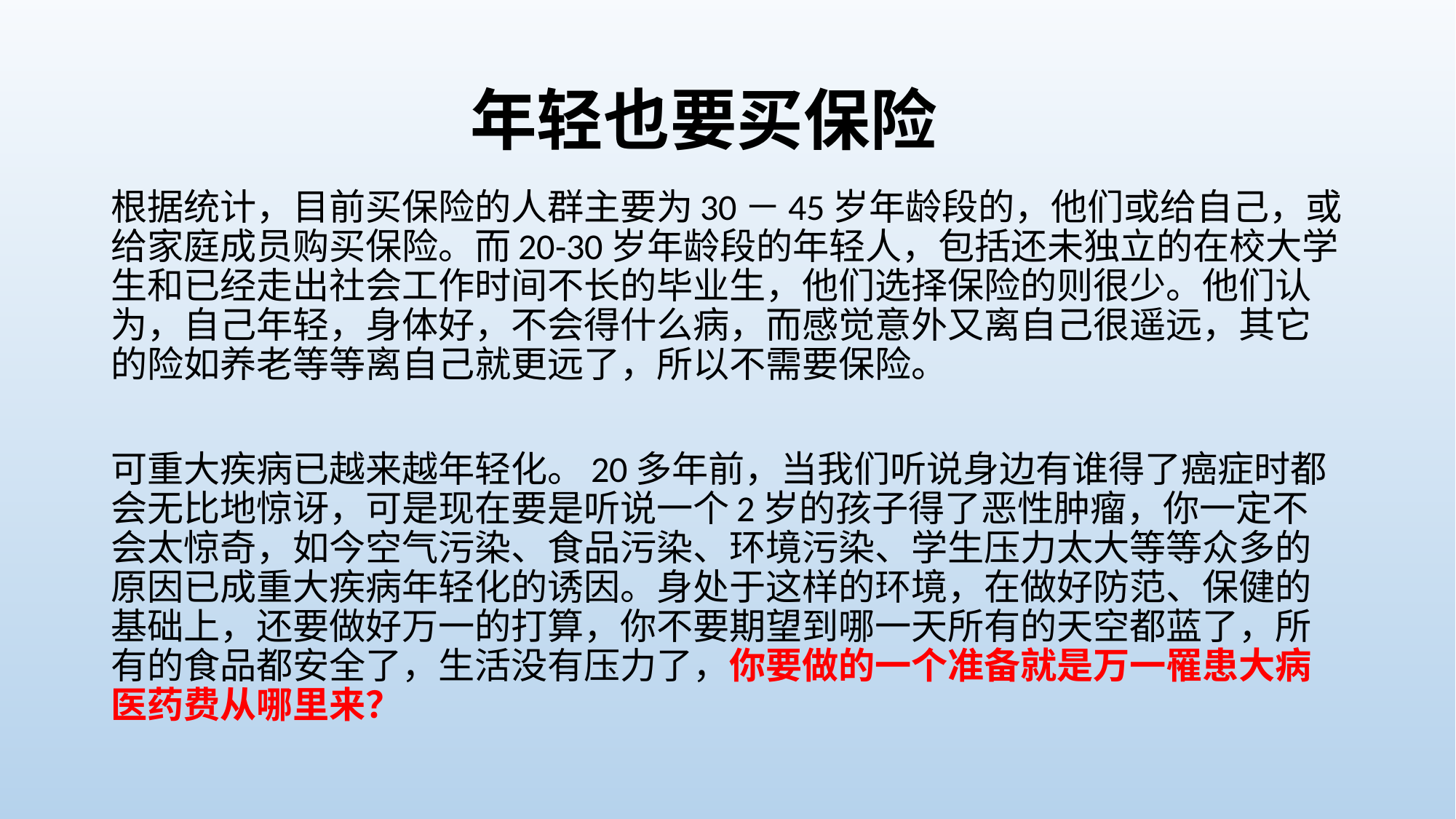

# 年轻也要买保险
根据统计，目前买保险的人群主要为30－45岁年龄段的，他们或给自己，或给家庭成员购买保险。而20-30岁年龄段的年轻人，包括还未独立的在校大学生和已经走出社会工作时间不长的毕业生，他们选择保险的则很少。他们认为，自己年轻，身体好，不会得什么病，而感觉意外又离自己很遥远，其它的险如养老等等离自己就更远了，所以不需要保险。

可重大疾病已越来越年轻化。20多年前，当我们听说身边有谁得了癌症时都会无比地惊讶，可是现在要是听说一个2岁的孩子得了恶性肿瘤，你一定不会太惊奇，如今空气污染、食品污染、环境污染、学生压力太大等等众多的原因已成重大疾病年轻化的诱因。身处于这样的环境，在做好防范、保健的基础上，还要做好万一的打算，你不要期望到哪一天所有的天空都蓝了，所有的食品都安全了，生活没有压力了，你要做的一个准备就是万一罹患大病医药费从哪里来？